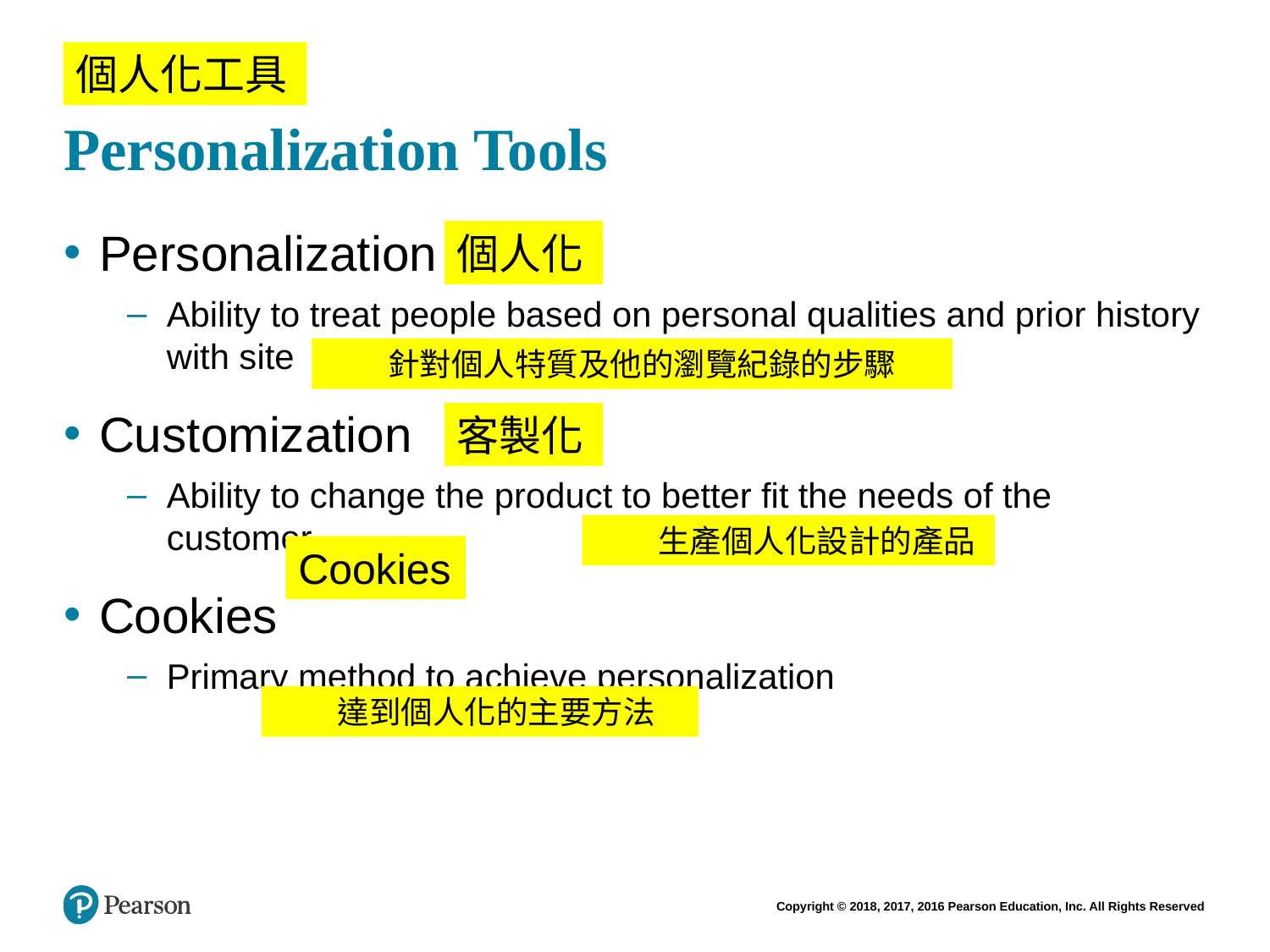

# Personalization Tools
個人化工具
個人化
Personalization
Ability to treat people based on personal qualities and prior history with site
Customization
Ability to change the product to better fit the needs of the customer
Cookies
Primary method to achieve personalization
針對個人特質及他的瀏覽紀錄的步驟
客製化
生產個人化設計的產品
Cookies
達到個人化的主要方法